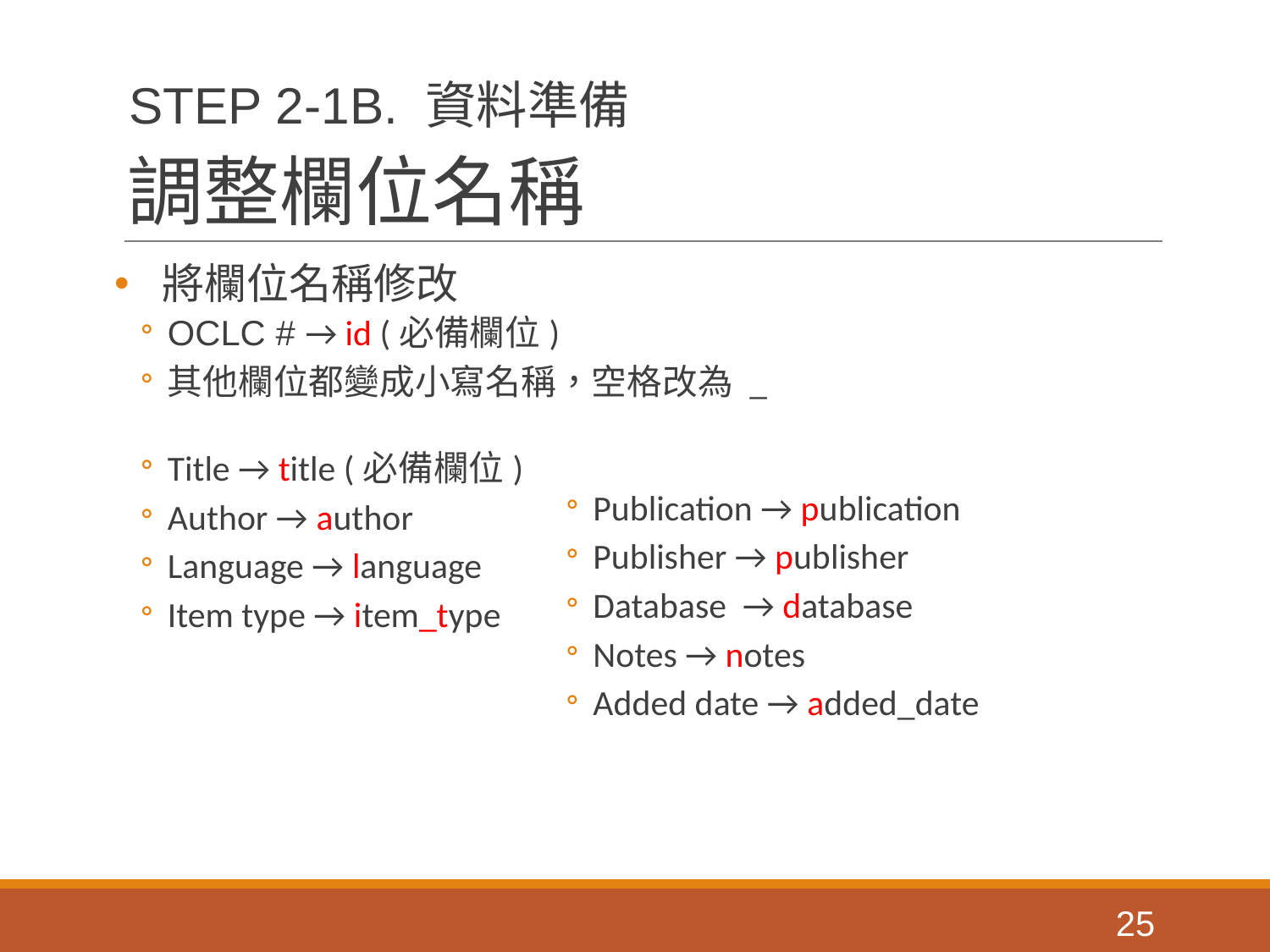

STEP 2-1B. 資料準備
# 調整欄位名稱
將欄位名稱修改
OCLC # → id (必備欄位)
其他欄位都變成小寫名稱，空格改為 _
Title → title (必備欄位)
Author → author
Language → language
Item type → item_type

Publication → publication
Publisher → publisher
Database  → database
Notes → notes
Added date → added_date
25